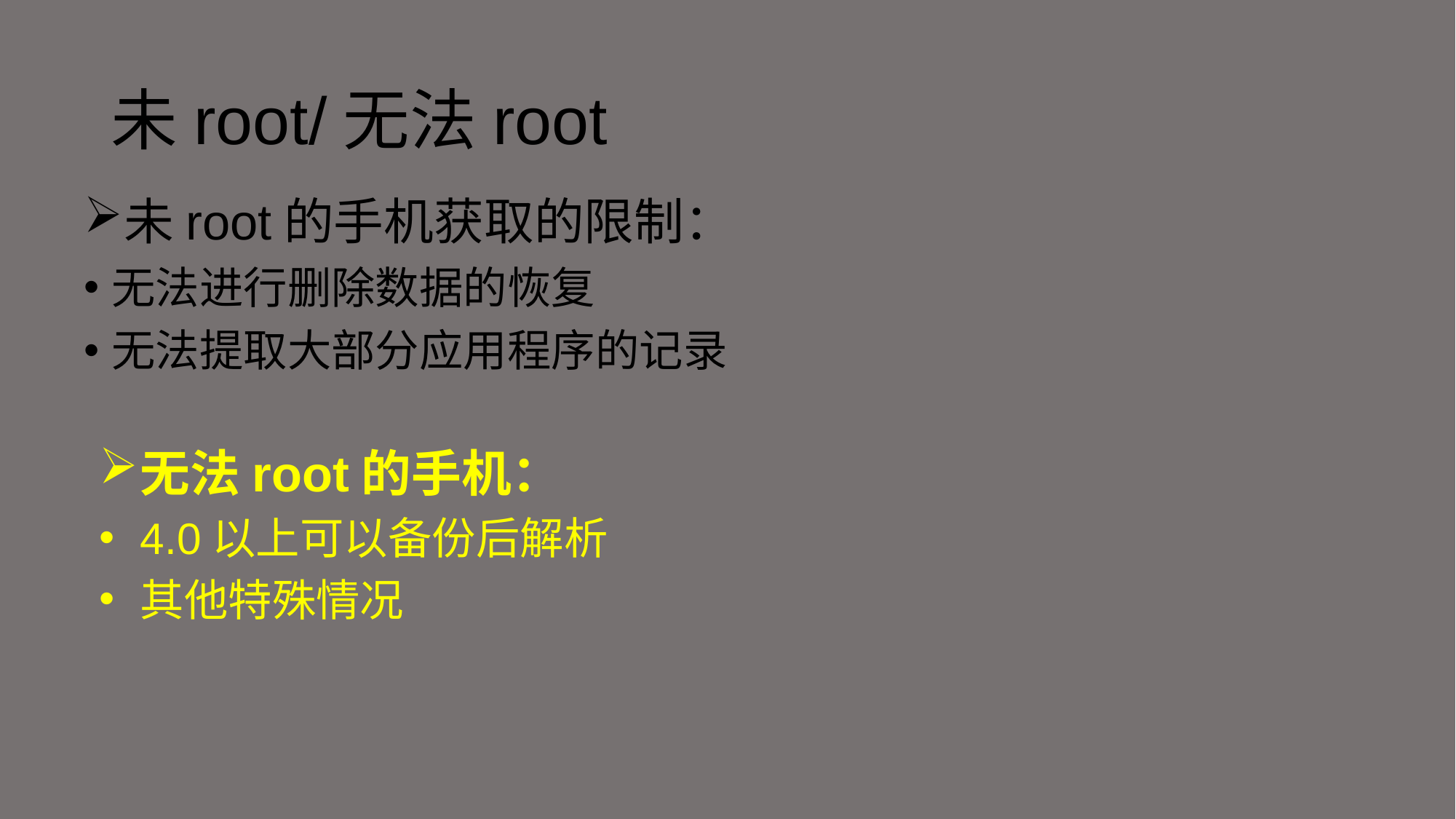

# 未root/无法root
未root的手机获取的限制：
无法进行删除数据的恢复
无法提取大部分应用程序的记录
无法root的手机：
4.0以上可以备份后解析
其他特殊情况